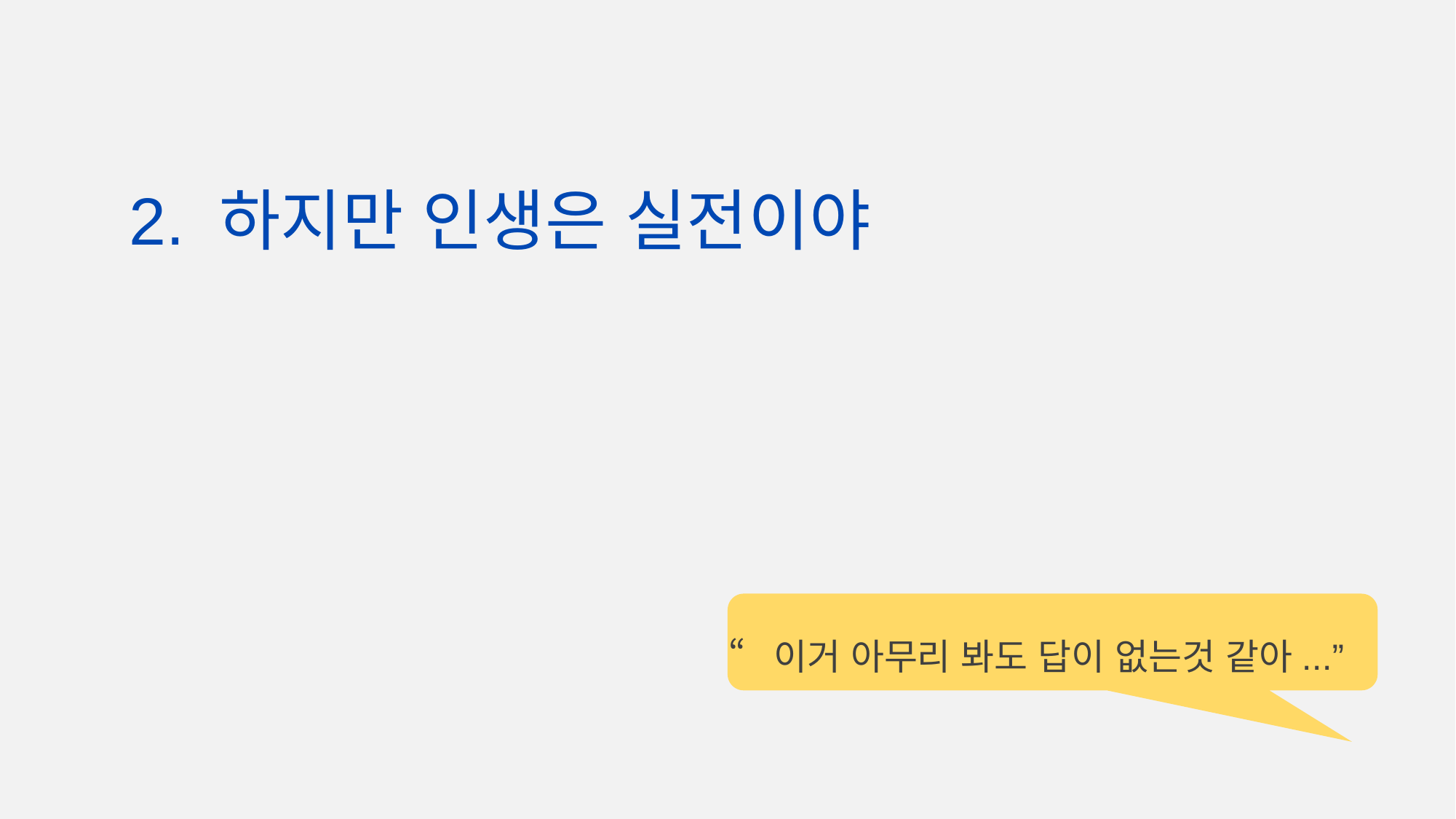

2. 하지만 인생은 실전이야

“이거 아무리 봐도 답이 없는것 같아...”